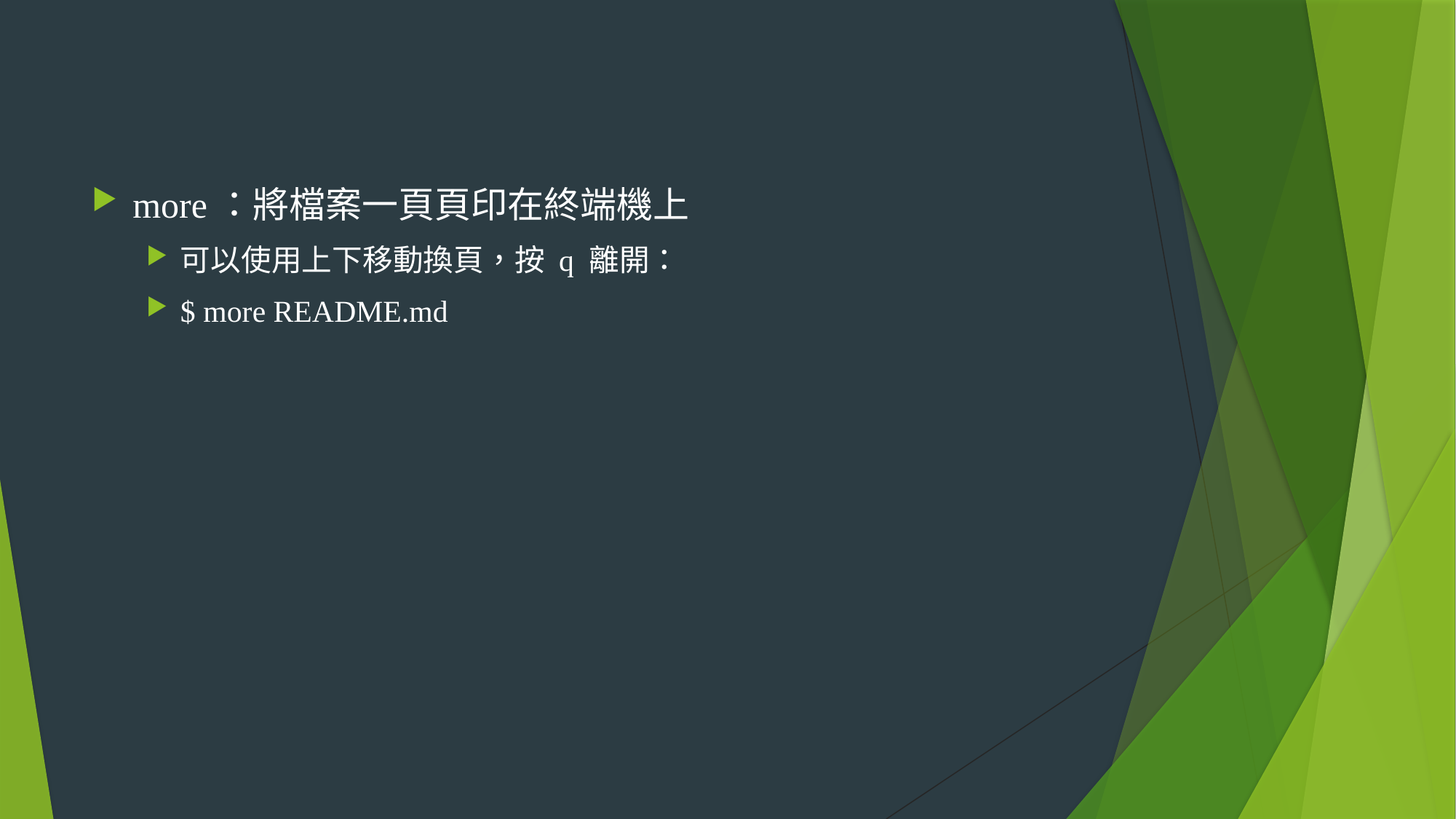

#
more：將檔案一頁頁印在終端機上
可以使用上下移動換頁，按 q 離開：
$ more README.md